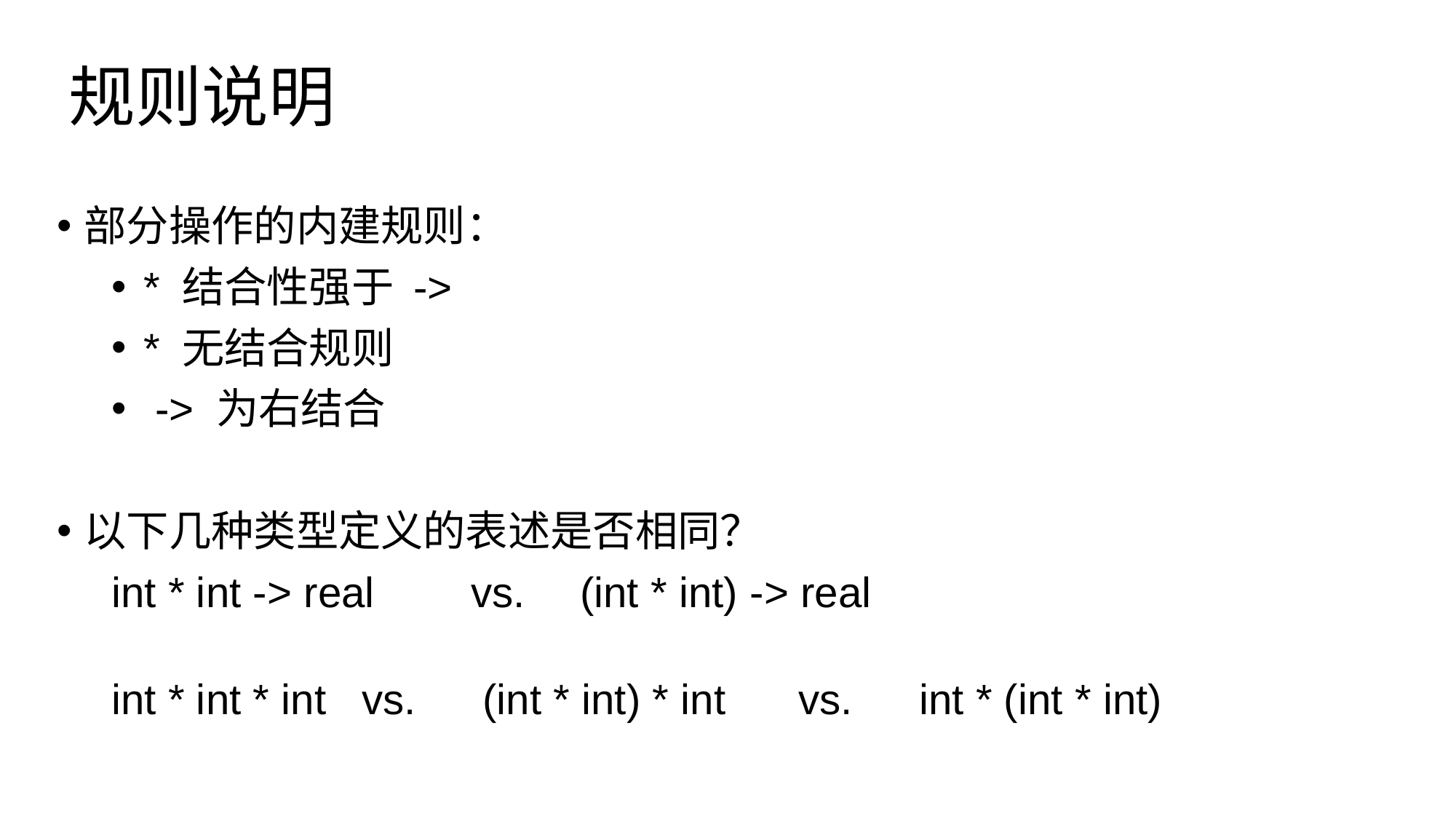

# 规则说明
部分操作的内建规则：
* 结合性强于 ->
* 无结合规则
 -> 为右结合

以下几种类型定义的表述是否相同？
int * int -> real	vs. 	(int * int) -> realnt -> int -> int	vs.	 int -> (int -> int)
int * int * int	vs. 	 (int * int) * int	vs.	 int * (int * int)